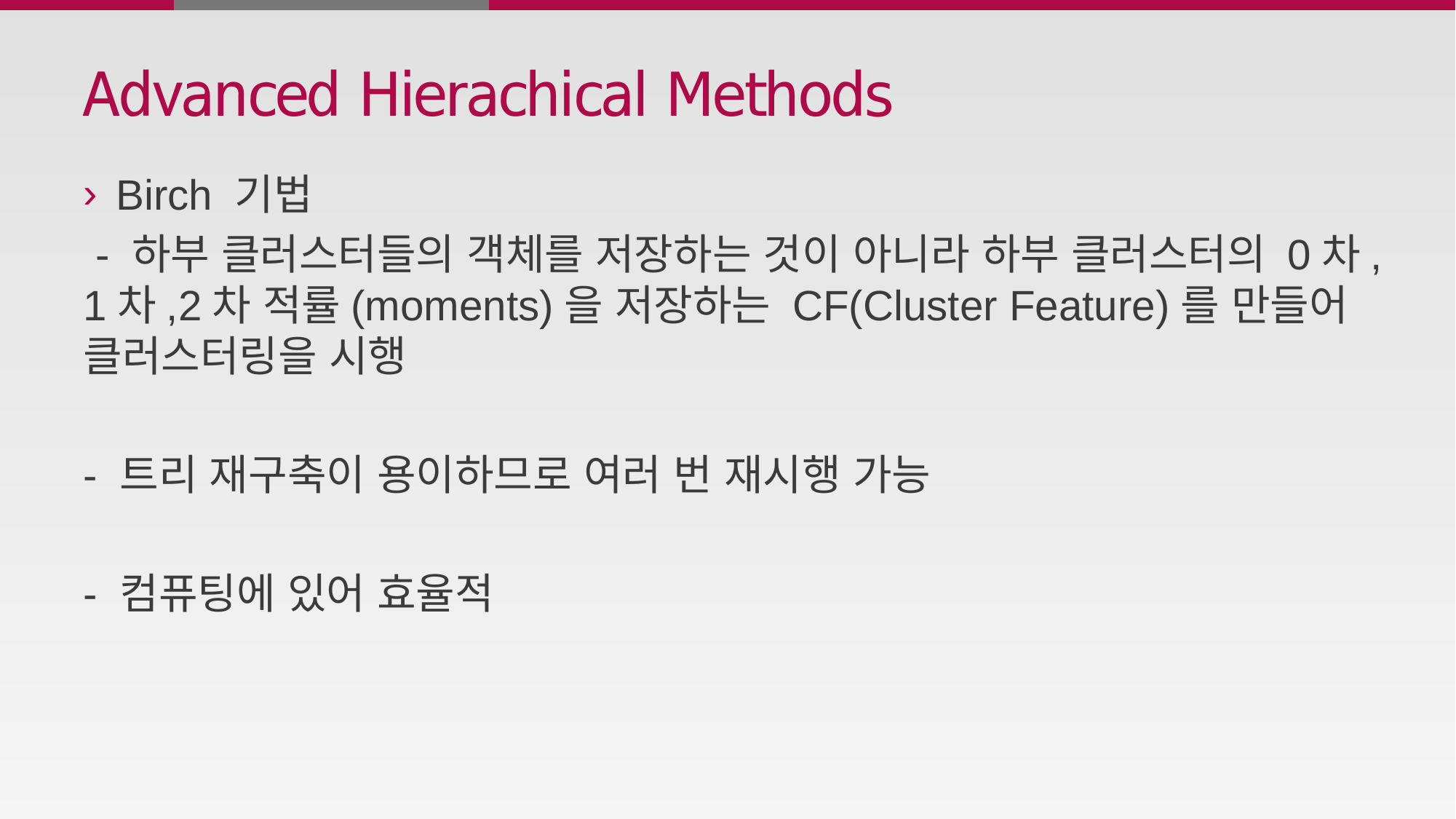

# Advanced Hierachical Methods
Birch 기법
 - 하부 클러스터들의 객체를 저장하는 것이 아니라 하부 클러스터의 0차,1차,2차 적률(moments)을 저장하는 CF(Cluster Feature)를 만들어 클러스터링을 시행

- 트리 재구축이 용이하므로 여러 번 재시행 가능

- 컴퓨팅에 있어 효율적